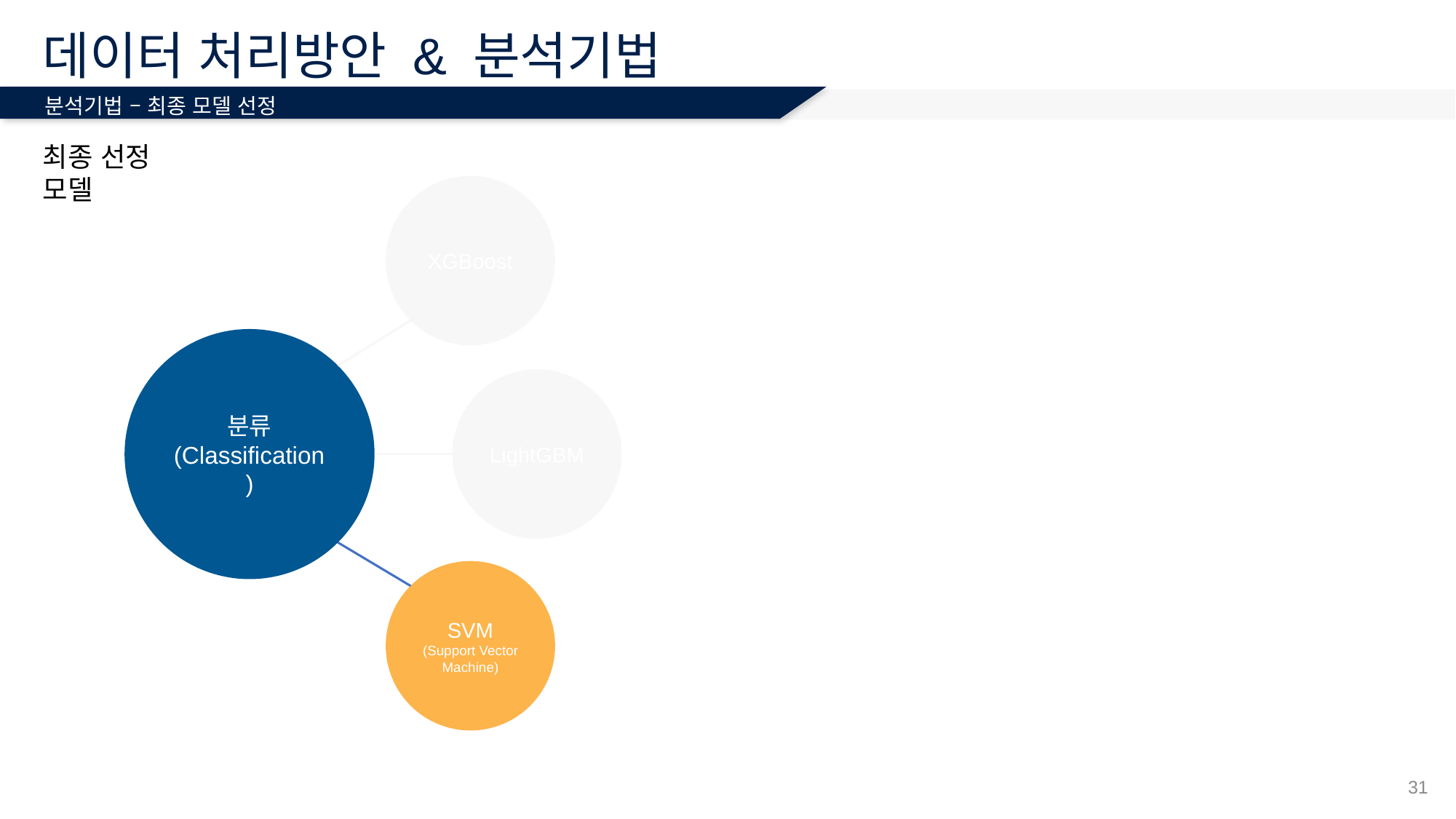

# 데이터 처리방안 & 분석기법
분석기법 – 최종 모델 선정
최종 선정 모델
XGBoost
분류
(Classification)
LightGBM
SVM
(Support Vector Machine)
31